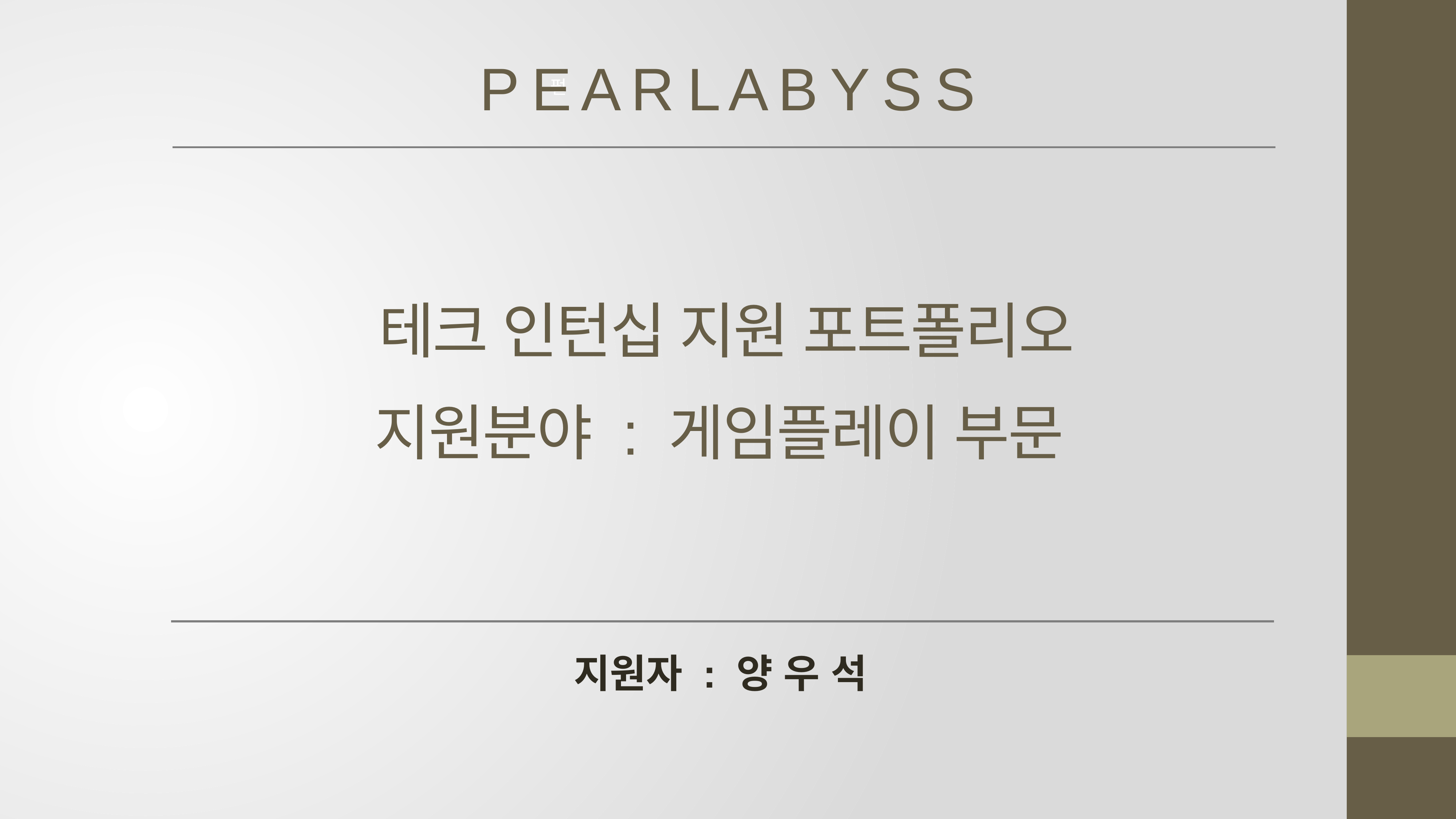

P E A R L A B Y S S
펄

# 테크 인턴십 지원 포트폴리오 지원분야 : 게임플레이 부문

지원자 : 양 우 석